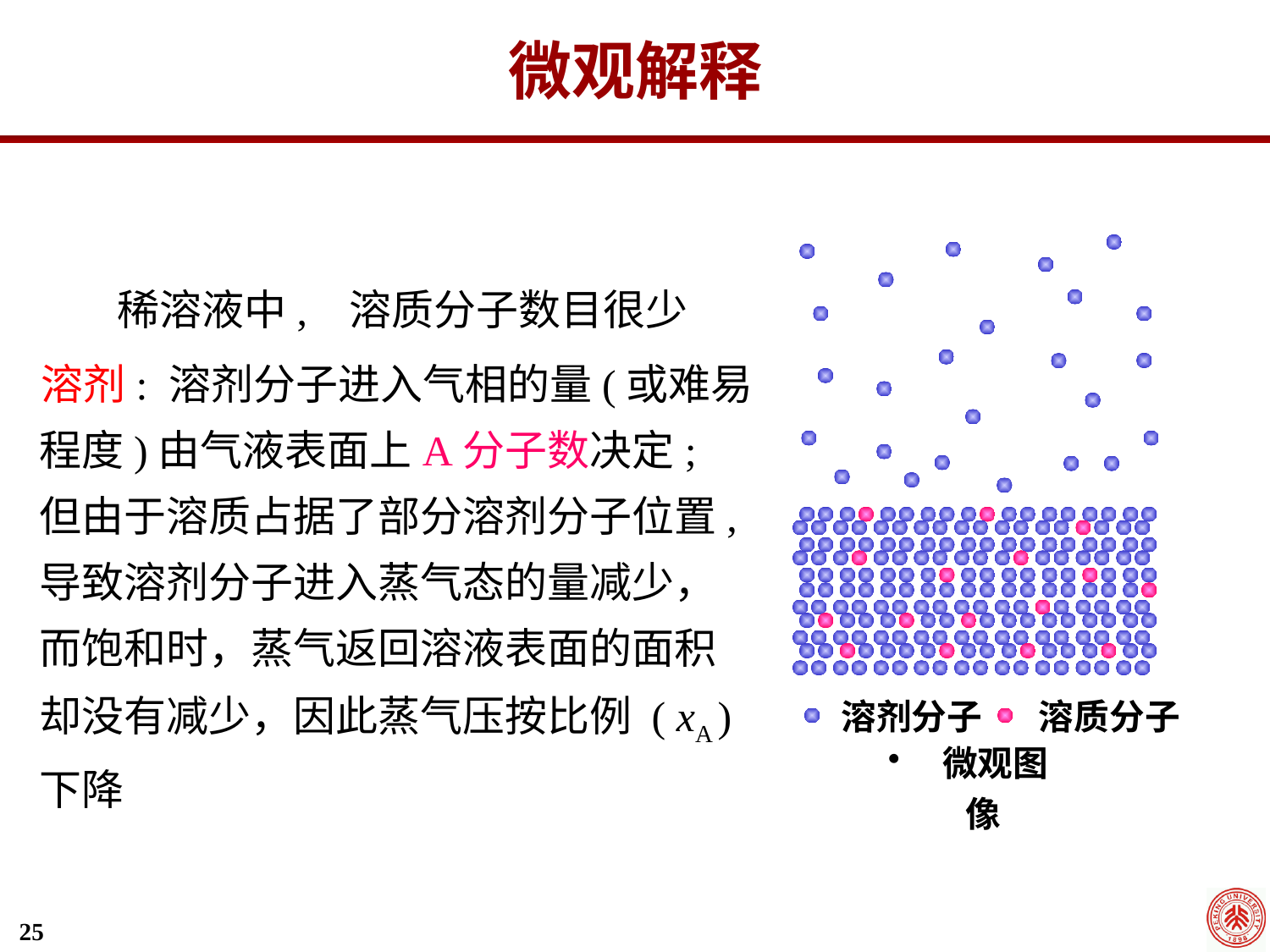

微观解释

溶剂分子       溶质分子

  微观图像
稀溶液中,   溶质分子数目很少
溶剂: 溶剂分子进入气相的量(或难易程度)由气液表面上A分子数决定;  但由于溶质占据了部分溶剂分子位置, 导致溶剂分子进入蒸气态的量减少，而饱和时，蒸气返回溶液表面的面积却没有减少，因此蒸气压按比例 ( xA )下降

25